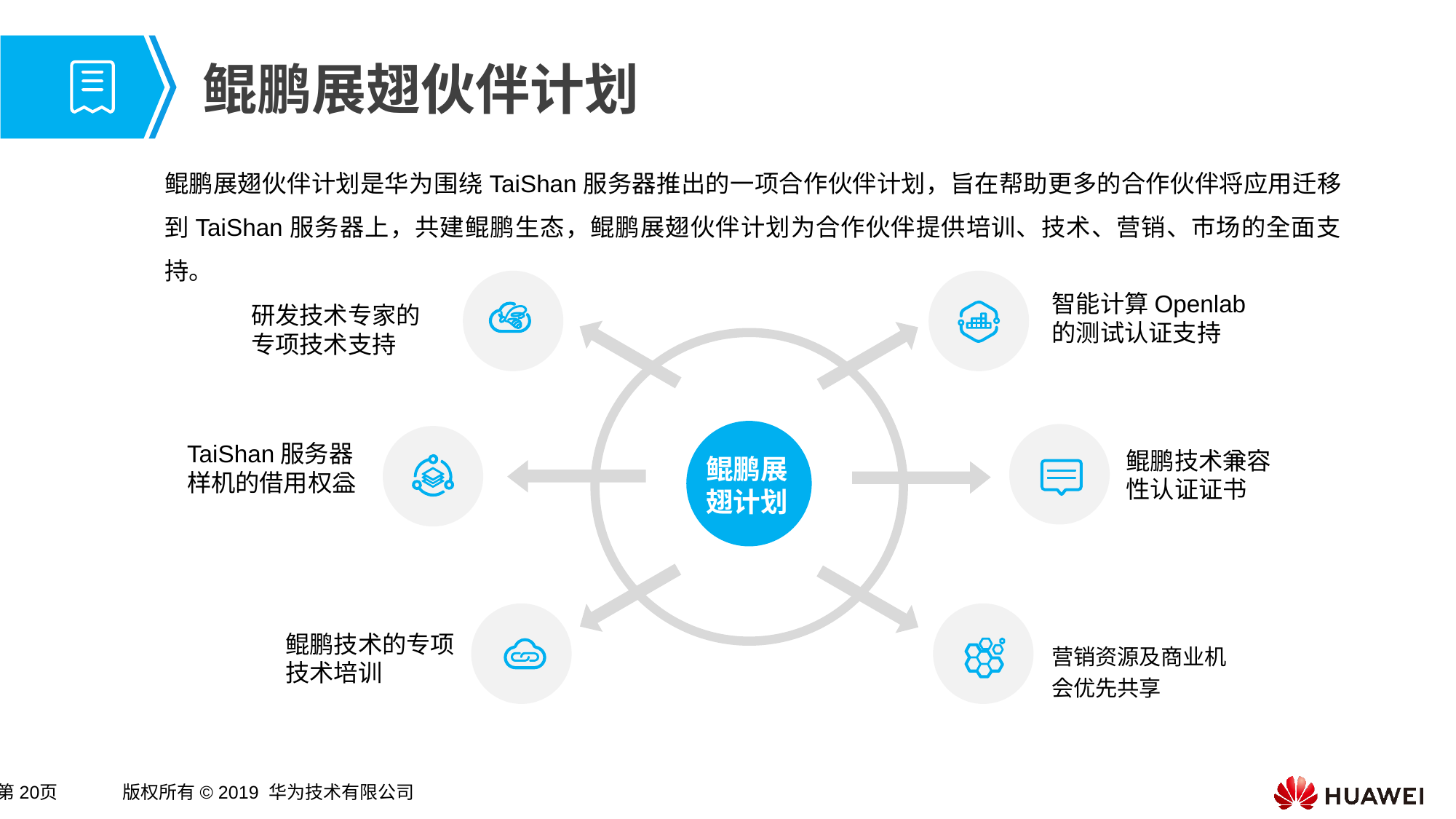

# 鲲鹏展翅伙伴计划
鲲鹏展翅伙伴计划是华为围绕TaiShan服务器推出的一项合作伙伴计划，旨在帮助更多的合作伙伴将应用迁移到TaiShan服务器上，共建鲲鹏生态，鲲鹏展翅伙伴计划为合作伙伴提供培训、技术、营销、市场的全面支持。

智能计算Openlab的测试认证支持
研发技术专家的专项技术支持

TaiShan服务器样机的借用权益
鲲鹏技术兼容性认证证书
鲲鹏展翅计划

鲲鹏技术的专项技术培训
营销资源及商业机会优先共享